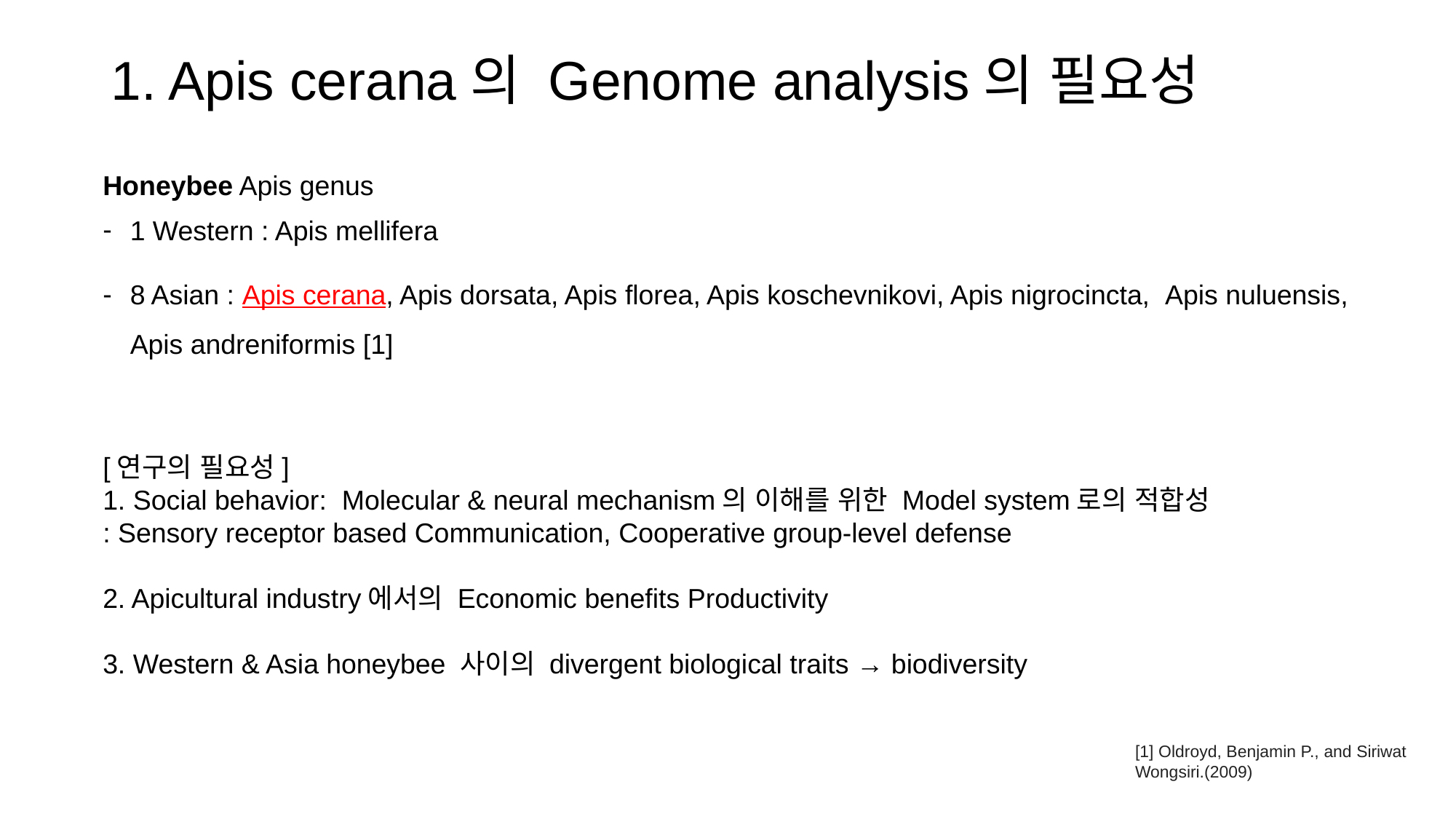

# 1. Apis cerana의 Genome analysis의 필요성
Honeybee Apis genus
1 Western : Apis mellifera
8 Asian : Apis cerana, Apis dorsata, Apis florea, Apis koschevnikovi, Apis nigrocincta,  Apis nuluensis, Apis andreniformis [1]

[연구의 필요성]
1. Social behavior:  Molecular & neural mechanism의 이해를 위한 Model system로의 적합성
: Sensory receptor based Communication, Cooperative group-level defense

2. Apicultural industry에서의 Economic benefits Productivity

3. Western & Asia honeybee 사이의 divergent biological traits → biodiversity

[1] Oldroyd, Benjamin P., and Siriwat Wongsiri.(2009)